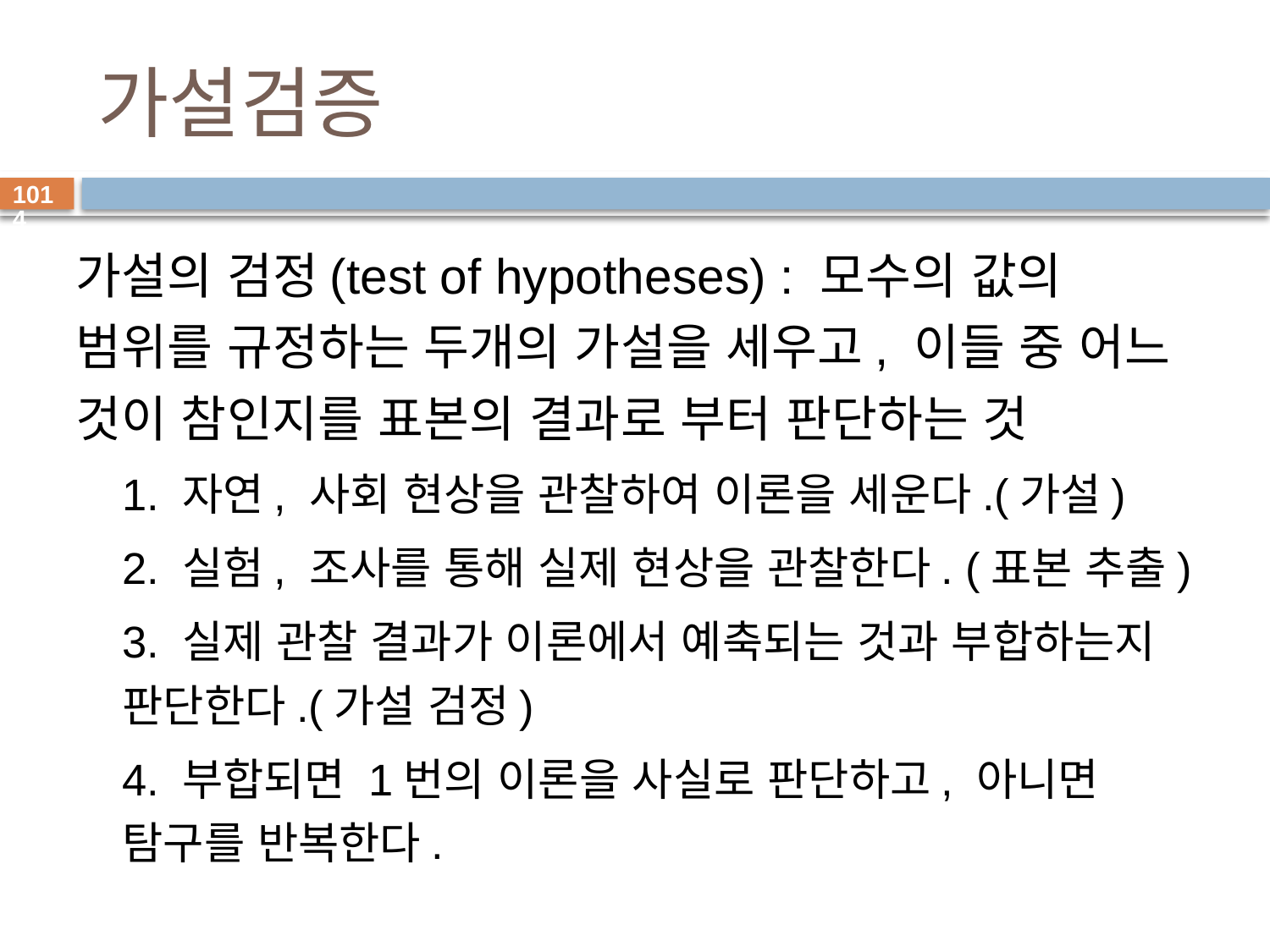

# 가설검증
1014
가설의 검정(test of hypotheses) : 모수의 값의 범위를 규정하는 두개의 가설을 세우고, 이들 중 어느 것이 참인지를 표본의 결과로 부터 판단하는 것
1. 자연, 사회 현상을 관찰하여 이론을 세운다.(가설)
2. 실험, 조사를 통해 실제 현상을 관찰한다. (표본 추출)
3. 실제 관찰 결과가 이론에서 예축되는 것과 부합하는지 판단한다.(가설 검정)
4. 부합되면 1번의 이론을 사실로 판단하고, 아니면 탐구를 반복한다.